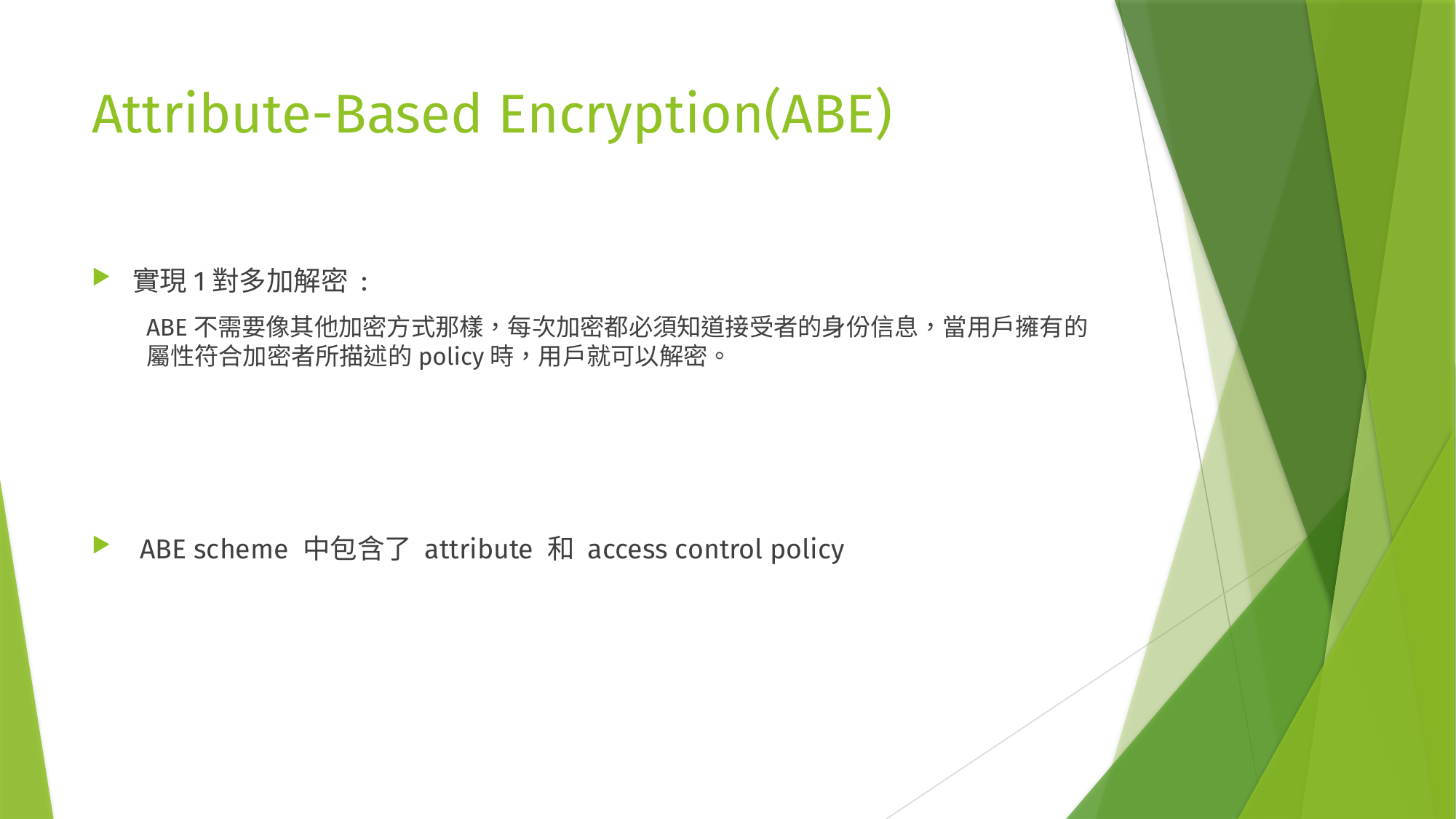

# Attribute-Based Encryption(ABE)
實現1對多加解密 :
ABE不需要像其他加密方式那樣，每次加密都必須知道接受者的身份信息，當用戶擁有的屬性符合加密者所描述的policy時，用戶就可以解密。

 ABE scheme 中包含了 attribute 和 access control policy